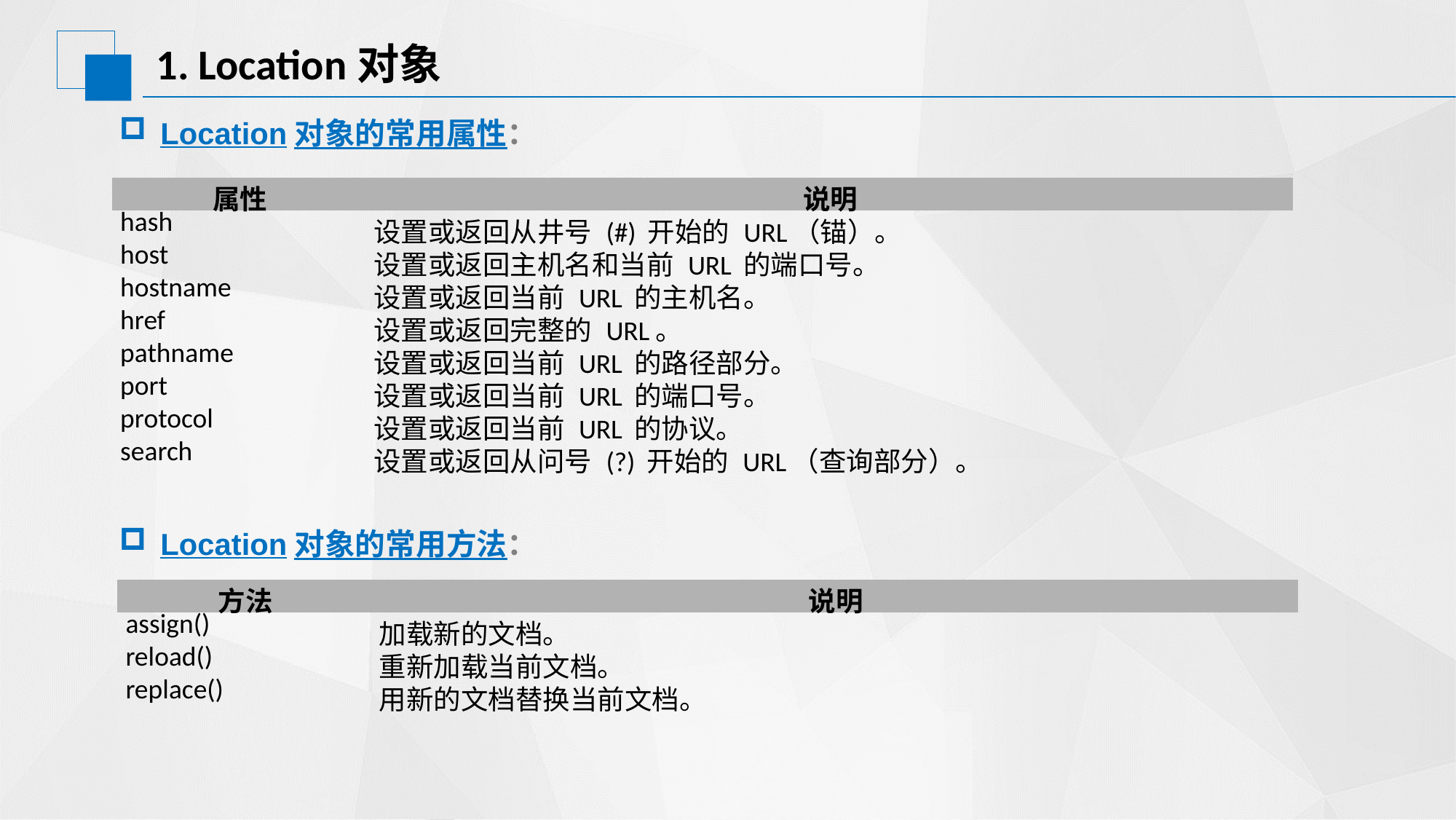

# 1. Location对象
Location对象的常用属性：
| 属性 | 说明 |
| --- | --- |
| hash | 设置或返回从井号 (#) 开始的 URL（锚）。 |
| host | 设置或返回主机名和当前 URL 的端口号。 |
| hostname | 设置或返回当前 URL 的主机名。 |
| href | 设置或返回完整的 URL。 |
| pathname | 设置或返回当前 URL 的路径部分。 |
| port | 设置或返回当前 URL 的端口号。 |
| protocol | 设置或返回当前 URL 的协议。 |
| search | 设置或返回从问号 (?) 开始的 URL（查询部分）。 |
Location对象的常用方法：
| 方法 | 说明 |
| --- | --- |
| assign() | 加载新的文档。 |
| reload() | 重新加载当前文档。 |
| replace() | 用新的文档替换当前文档。 |